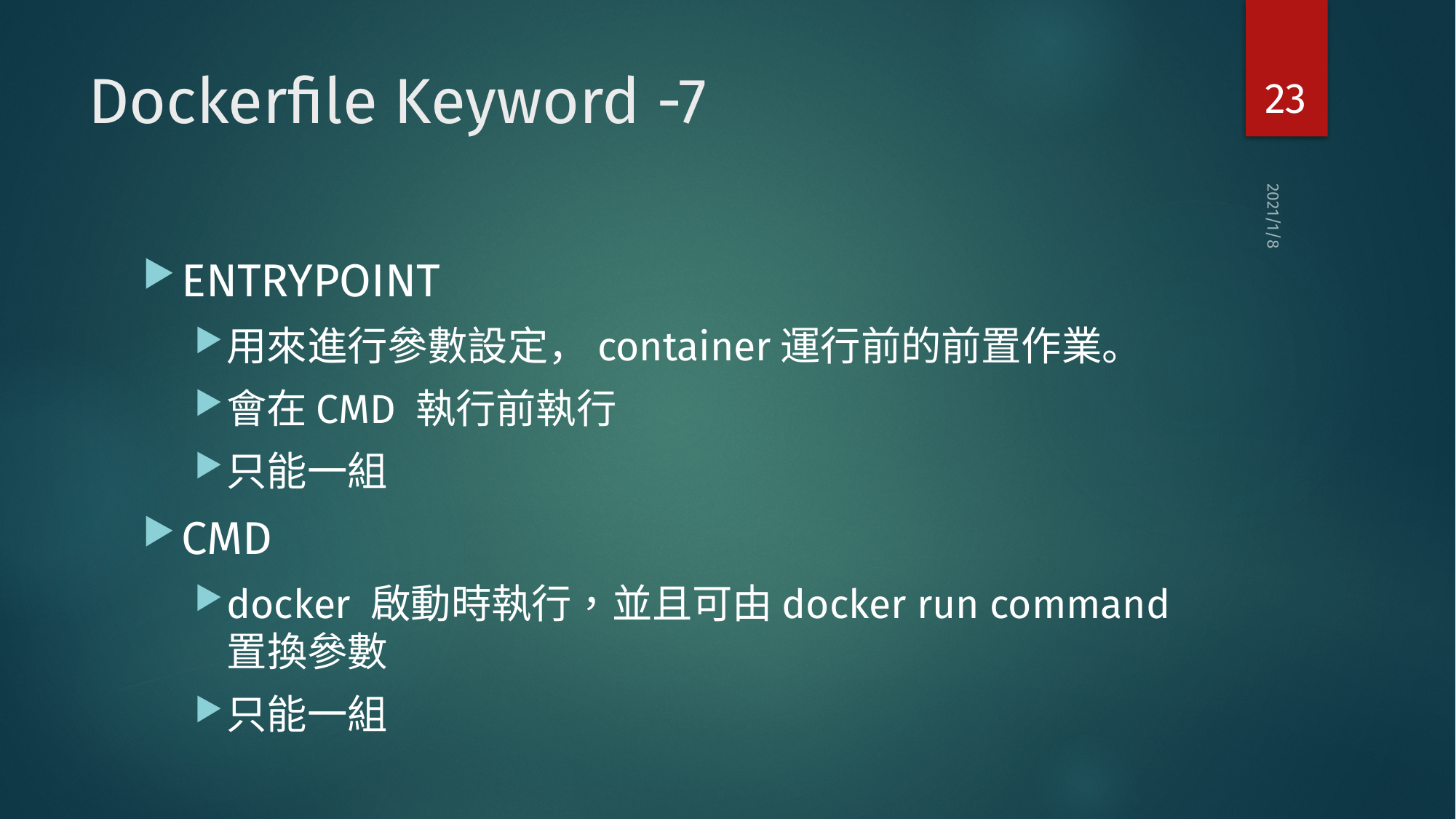

23
# Dockerfile Keyword -7
2021/1/8
ENTRYPOINT
用來進行參數設定，container運行前的前置作業。
會在CMD 執行前執行
只能一組
CMD
docker 啟動時執行，並且可由docker run command置換參數
只能一組